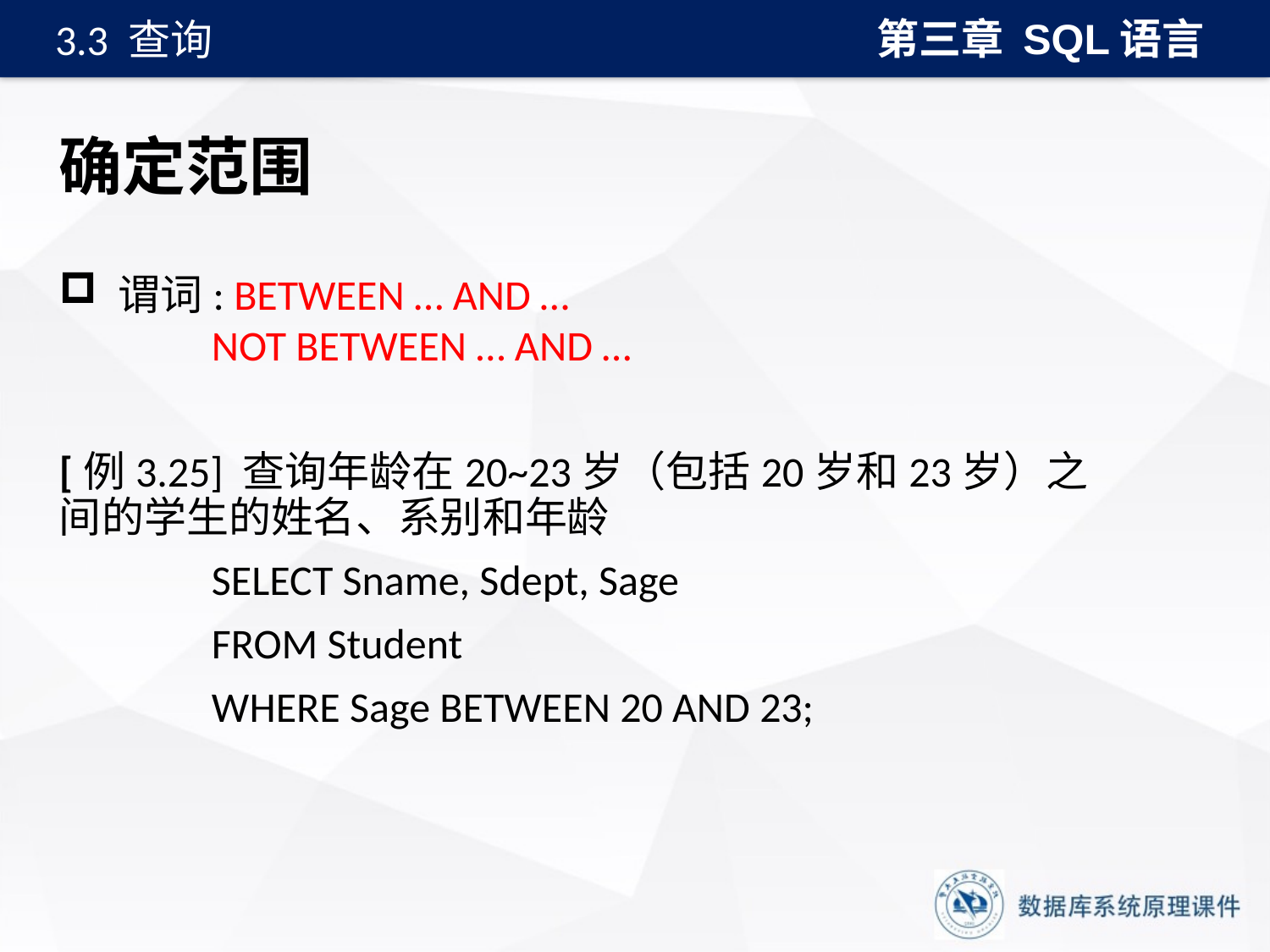

第三章 SQL语言
3.3 查询
# 确定范围
 谓词: BETWEEN … AND …
                NOT BETWEEN … AND …

[例3.25] 查询年龄在20~23岁（包括20岁和23岁）之间的学生的姓名、系别和年龄
                SELECT Sname, Sdept, Sage
                FROM Student
                WHERE Sage BETWEEN 20 AND 23;